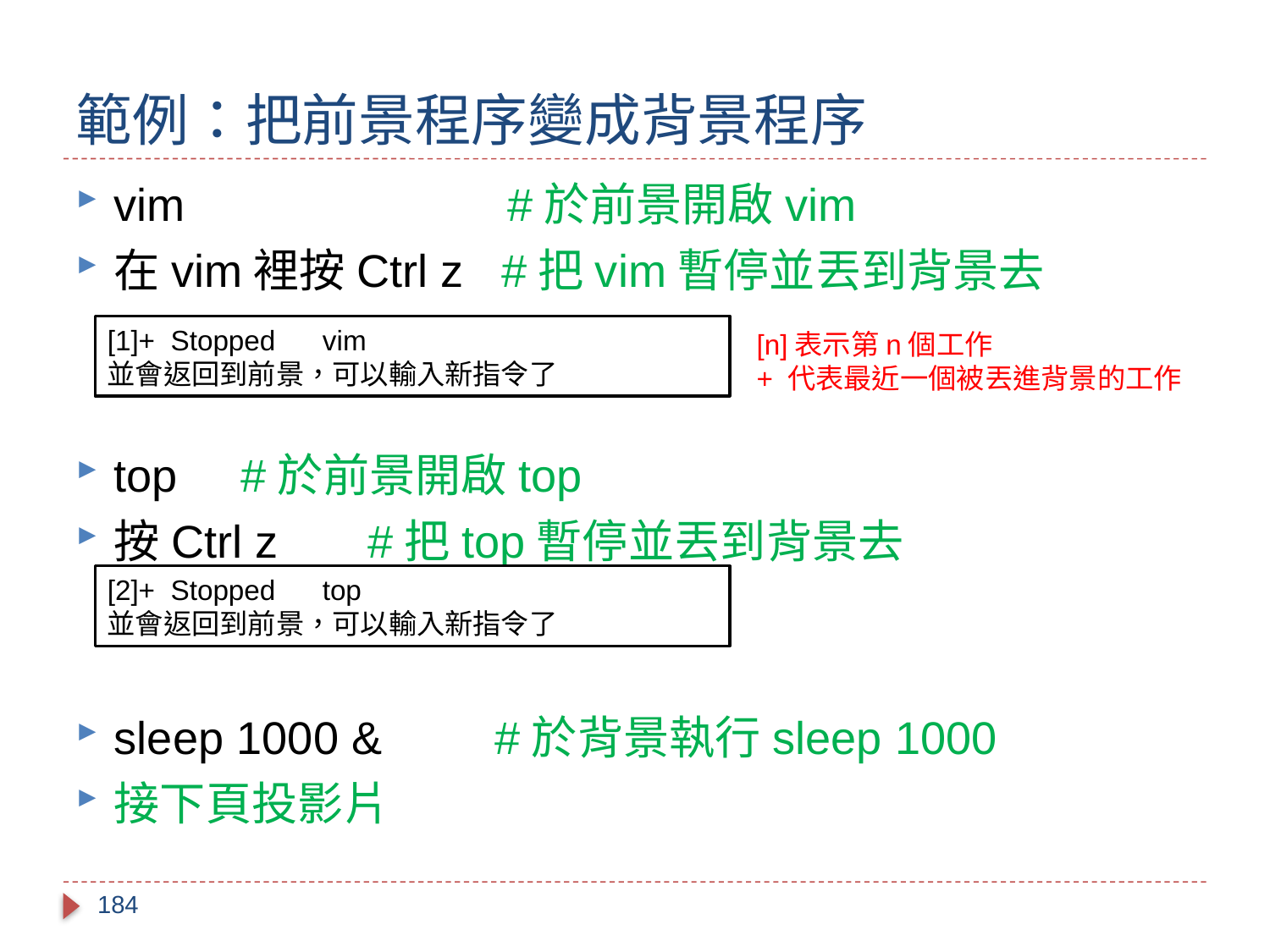

# 範例：把前景程序變成背景程序
vim 			 #於前景開啟vim
在vim裡按Ctrl z   #把vim暫停並丟到背景去

top   	#於前景開啟top
按Ctrl z 	#把top暫停並丟到背景去

sleep 1000 &   	#於背景執行sleep 1000
接下頁投影片
[1]+  Stopped      vim
並會返回到前景，可以輸入新指令了
[n]表示第n個工作
+ 代表最近一個被丟進背景的工作
[2]+  Stopped      top
並會返回到前景，可以輸入新指令了
184